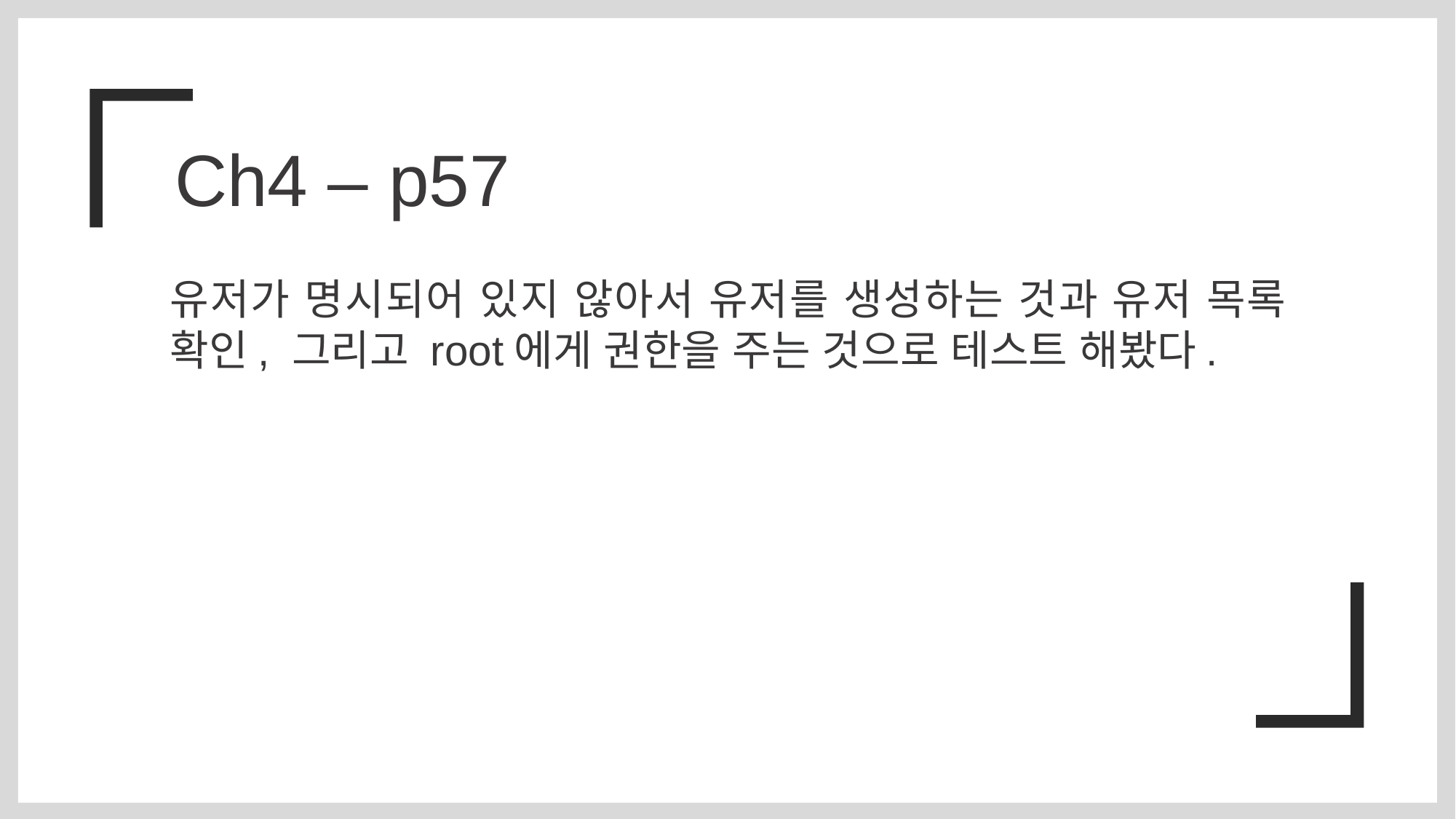

Ch4 – p57
유저가 명시되어 있지 않아서 유저를 생성하는 것과 유저 목록 확인, 그리고 root에게 권한을 주는 것으로 테스트 해봤다.